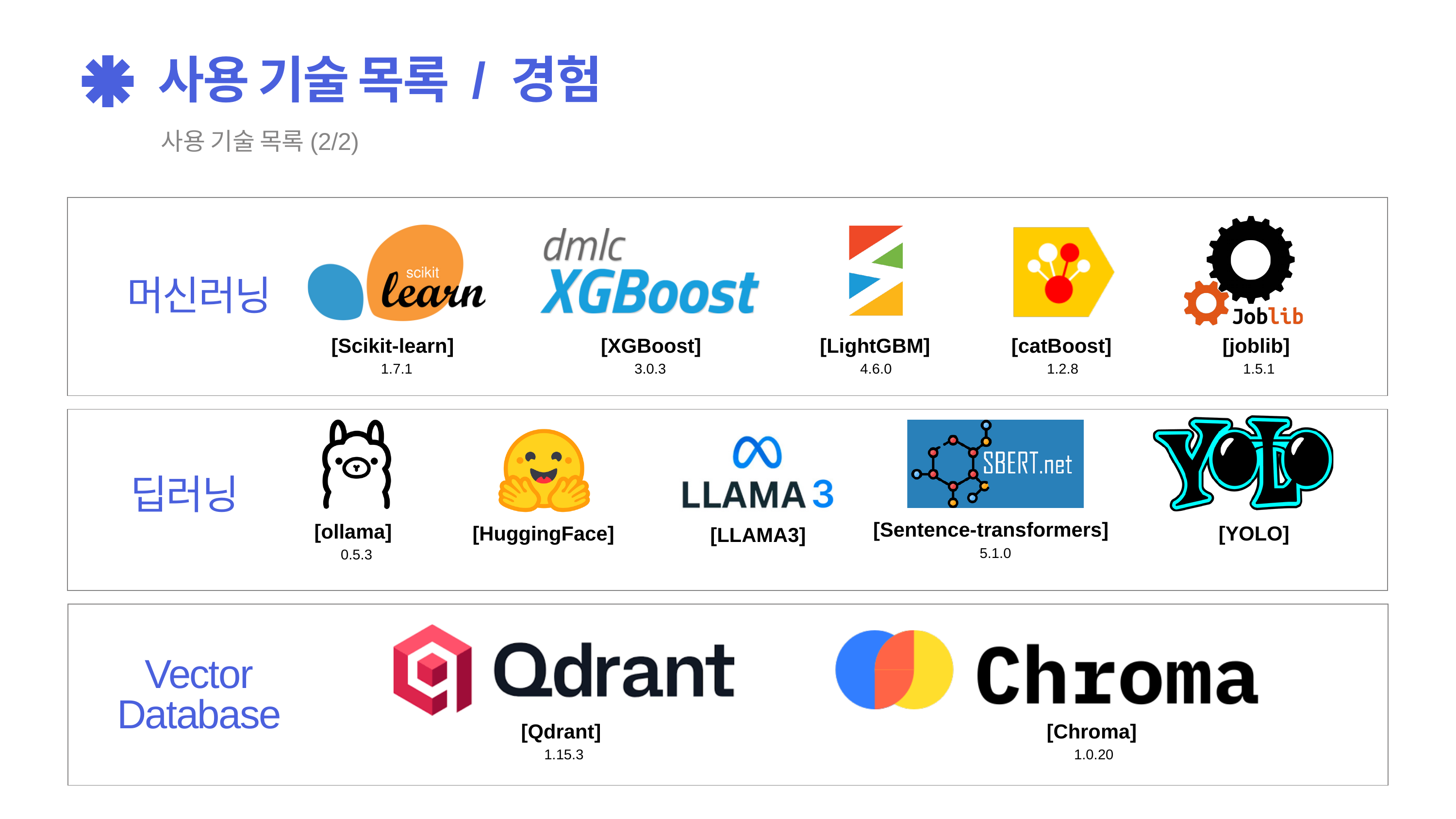

사용 기술 목록 / 경험
사용 기술 목록(2/2)

머신러닝
[Scikit-learn]
[XGBoost]
[LightGBM]
[catBoost]
[joblib]
1.7.1
3.0.3
4.6.0
1.2.8
1.5.1

딥러닝
[Sentence-transformers]
[ollama]
[HuggingFace]
[YOLO]
[LLAMA3]
5.1.0
0.5.3

Vector
Database
[Qdrant]
[Chroma]
1.15.3
1.0.20